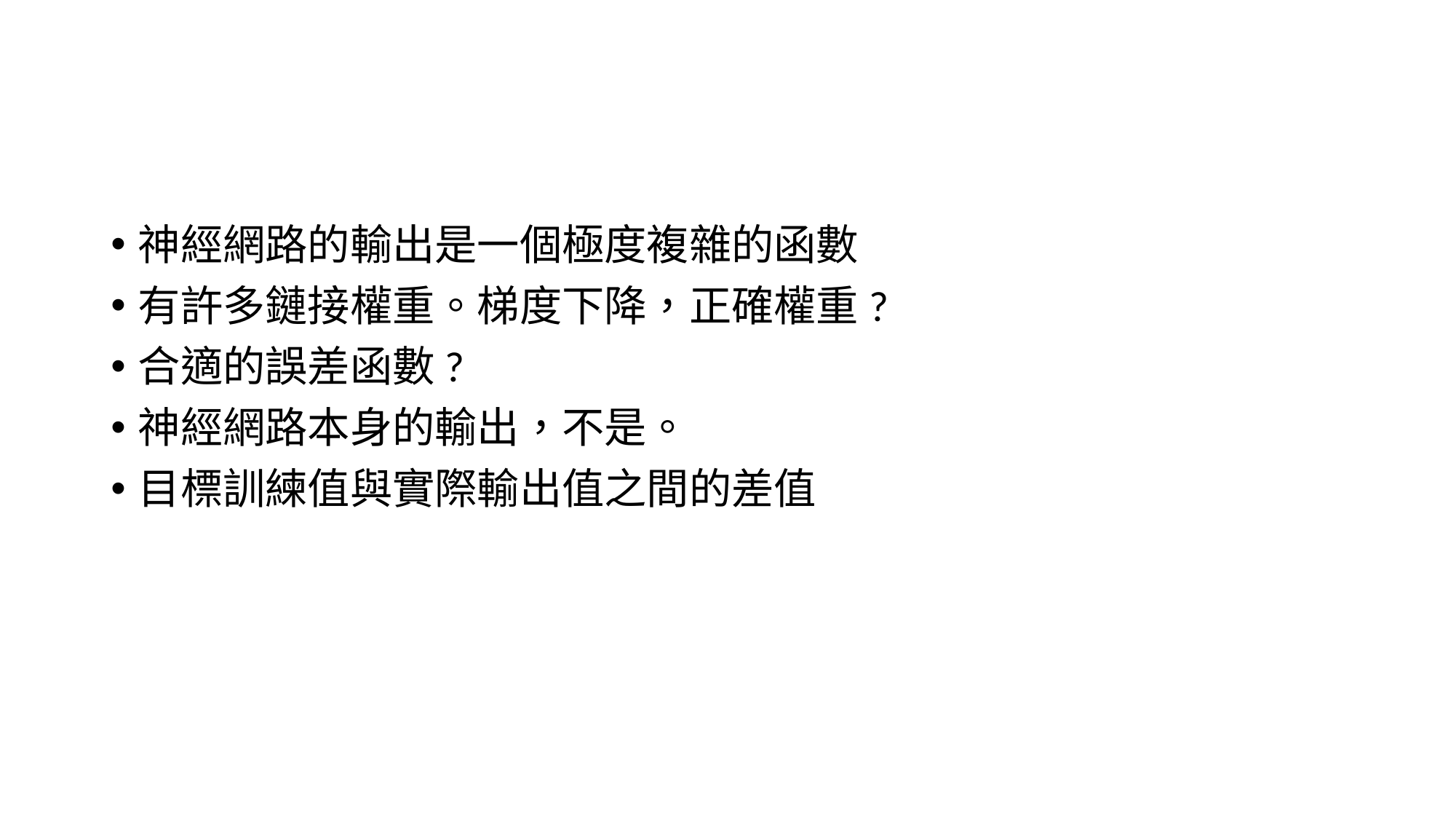

#
神經網路的輸出是一個極度複雜的函數
有許多鏈接權重。梯度下降，正確權重?
合適的誤差函數?
神經網路本身的輸出，不是。
目標訓練值與實際輸出值之間的差值